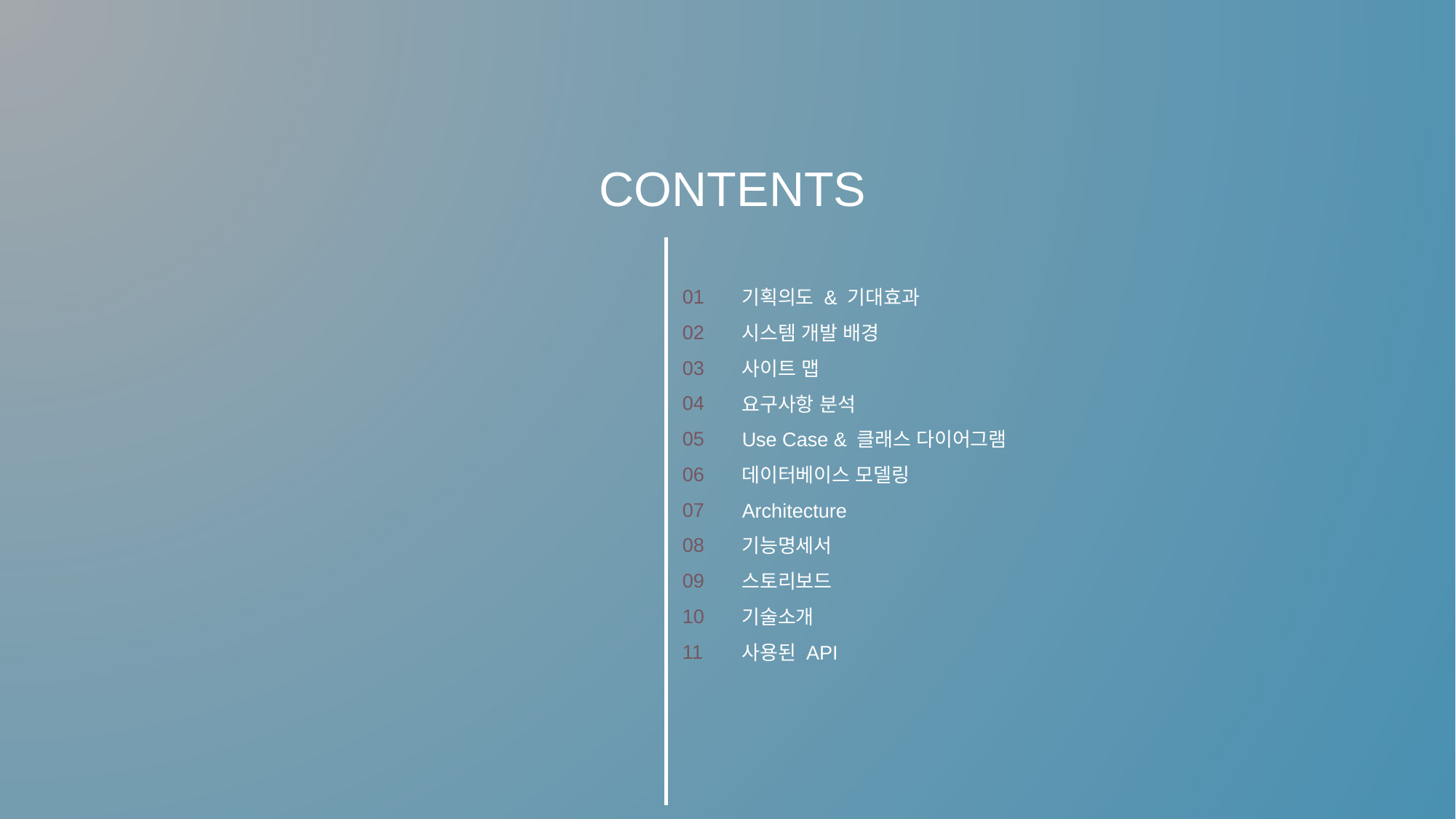

CONTENTS
01
02
03
04
05
06
07
08
09
10
11
기획의도 & 기대효과
시스템 개발 배경
사이트 맵
요구사항 분석
Use Case & 클래스 다이어그램
데이터베이스 모델링
Architecture
기능명세서
스토리보드
기술소개
사용된 API